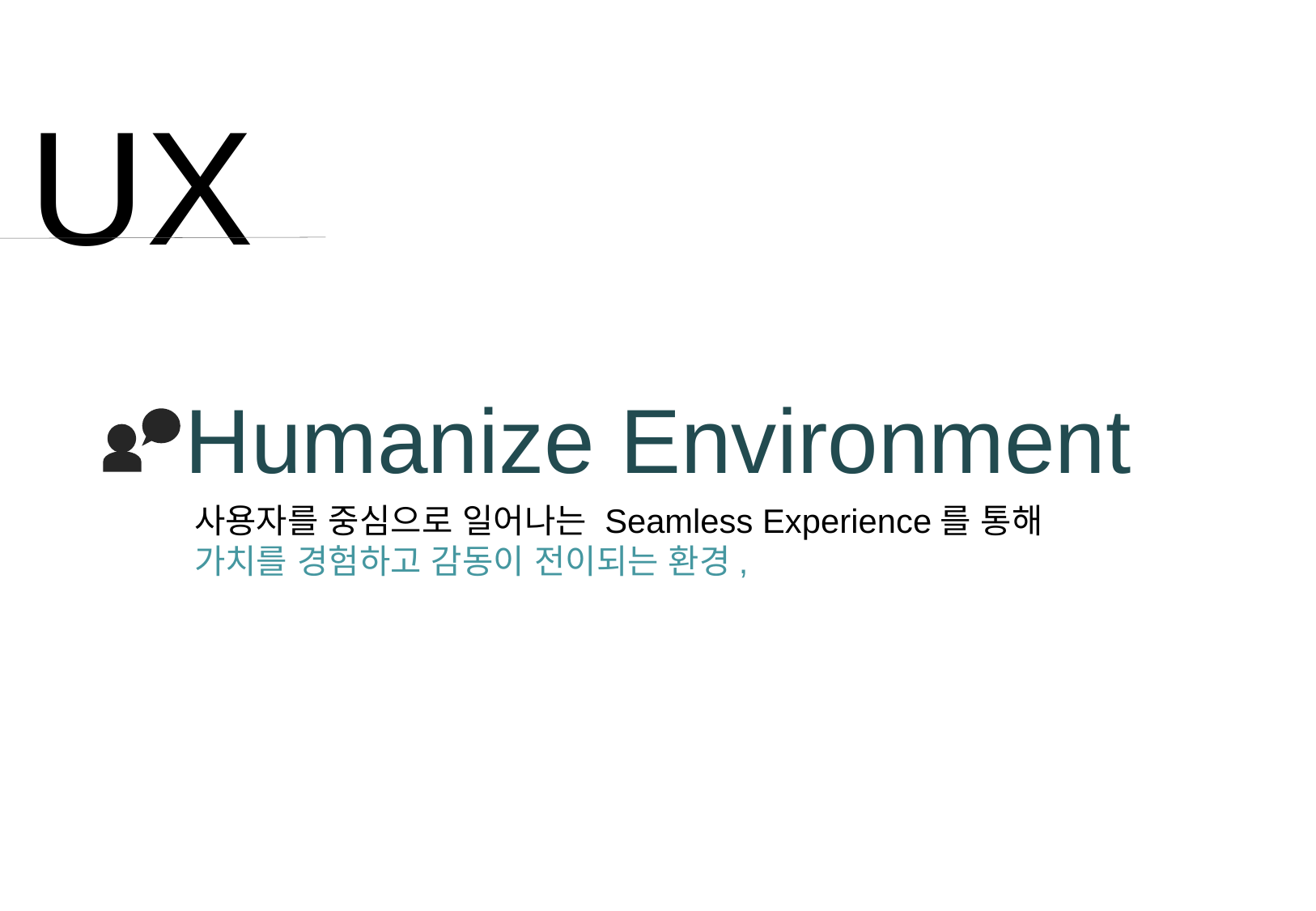

UX

Humanize Environment

사용자를 중심으로 일어나는 Seamless Experience를 통해
가치를 경험하고 감동이 전이되는 환경,
3